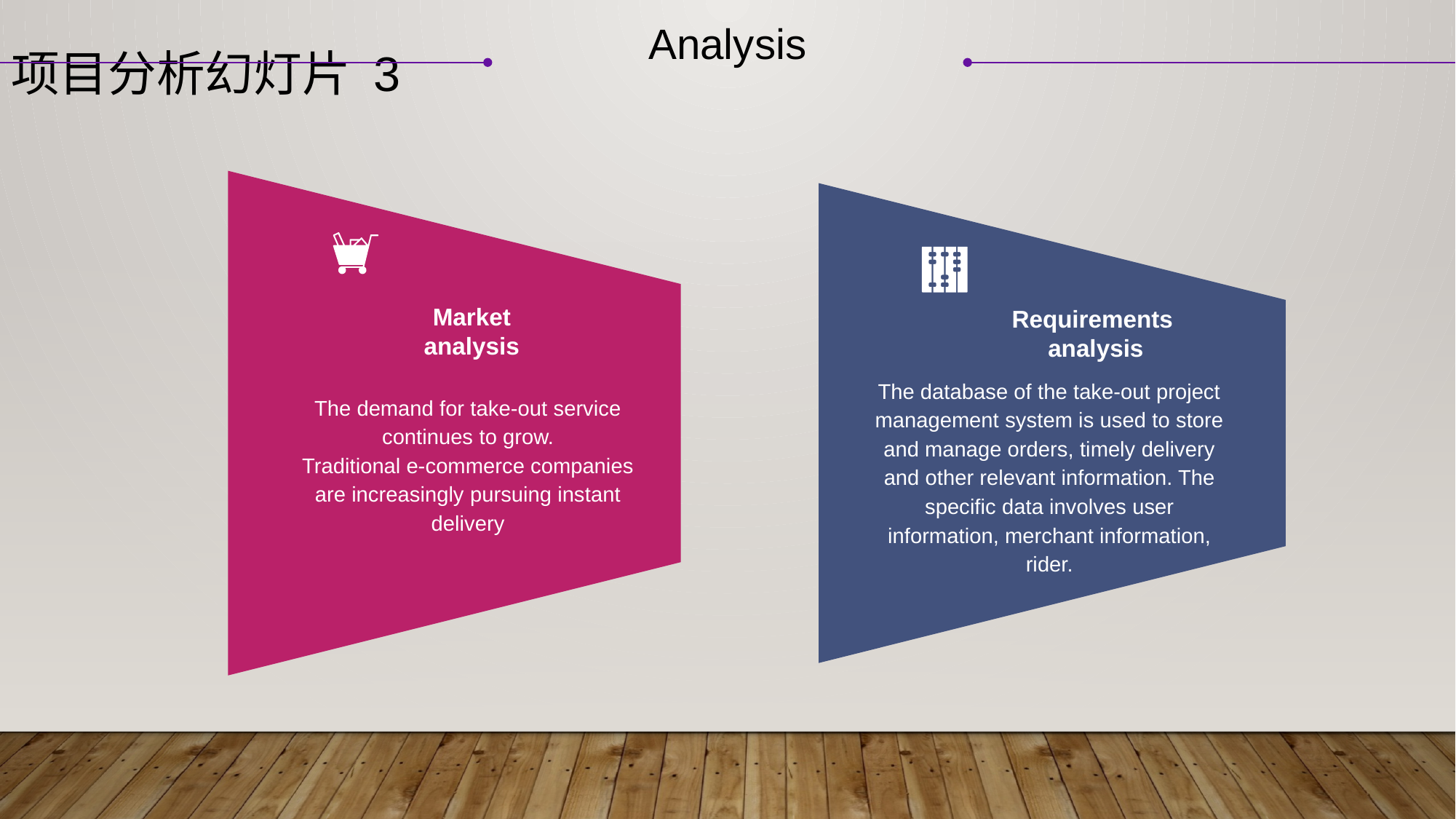

Analysis

项目分析幻灯片 3

Market analysis
Requirements
analysis
The database of the take-out project management system is used to store and manage orders, timely delivery and other relevant information. The specific data involves user information, merchant information, rider.
The demand for take-out service continues to grow.
Traditional e-commerce companies are increasingly pursuing instant delivery